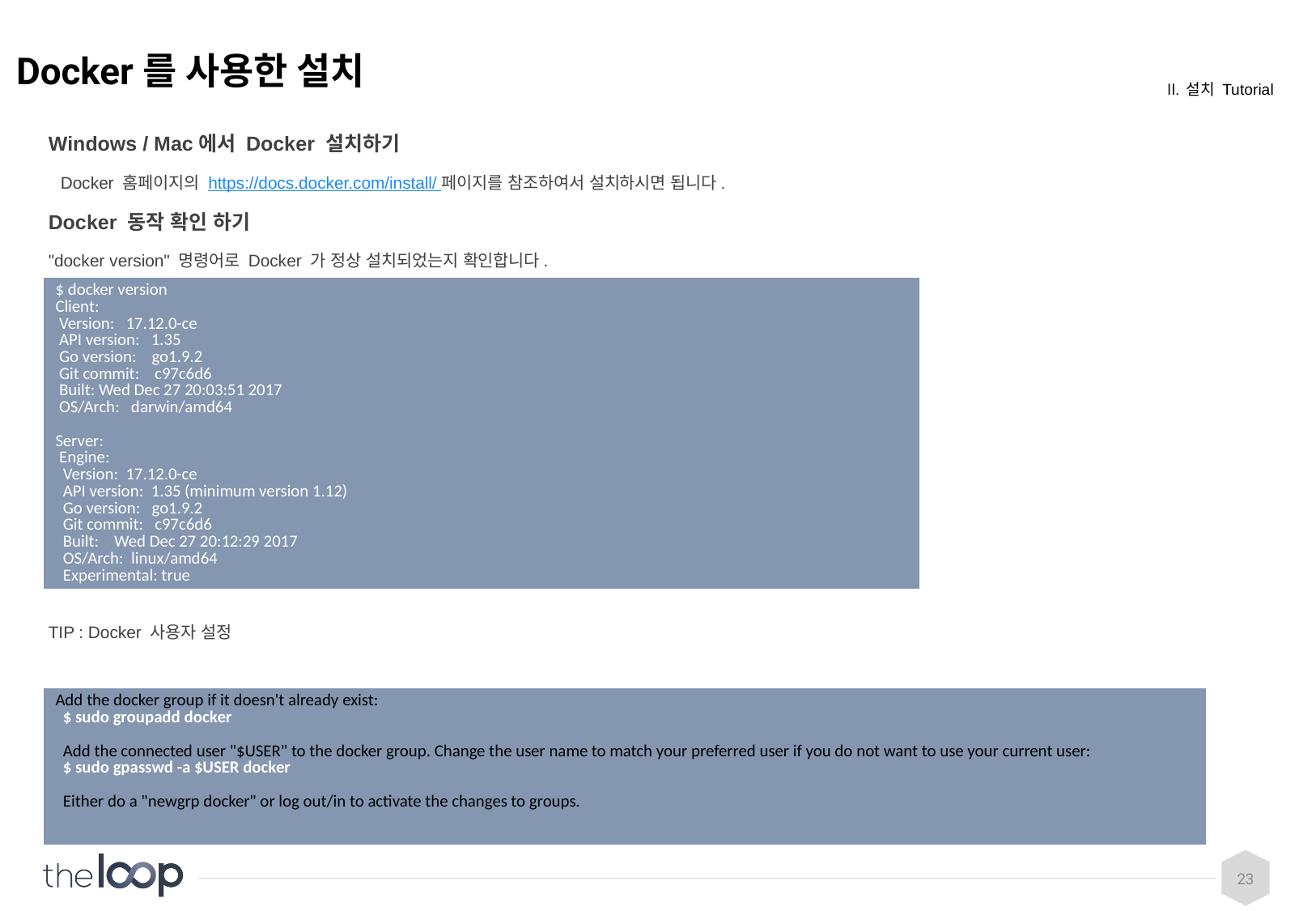

# Docker를 사용한 설치
II. 설치 Tutorial

Windows / Mac에서 Docker 설치하기
Docker 홈페이지의 https://docs.docker.com/install/ 페이지를 참조하여서 설치하시면 됩니다.
Docker 동작 확인 하기
"docker version" 명령어로 Docker 가 정상 설치되었는지 확인합니다.

TIP : Docker 사용자 설정

| $ docker version Client: Version: 17.12.0-ce API version: 1.35 Go version: go1.9.2 Git commit: c97c6d6 Built: Wed Dec 27 20:03:51 2017 OS/Arch: darwin/amd64 Server: Engine: Version: 17.12.0-ce API version: 1.35 (minimum version 1.12) Go version: go1.9.2 Git commit: c97c6d6 Built: Wed Dec 27 20:12:29 2017 OS/Arch: linux/amd64 Experimental: true |
| --- |
| Add the docker group if it doesn't already exist: $ sudo groupadd docker Add the connected user "$USER" to the docker group. Change the user name to match your preferred user if you do not want to use your current user: $ sudo gpasswd -a $USER docker Either do a "newgrp docker" or log out/in to activate the changes to groups. |
| --- |
23